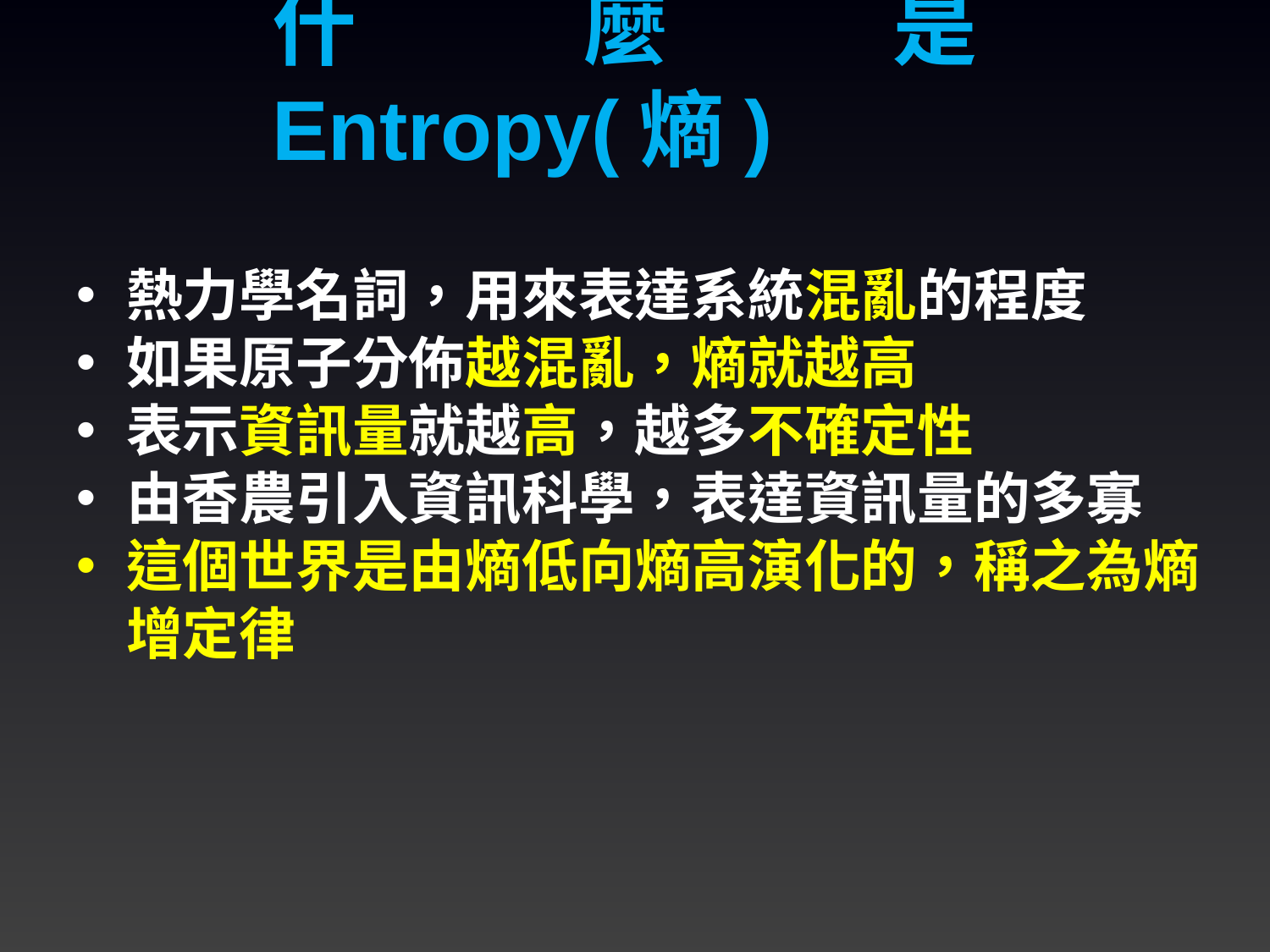

什麼是Entropy(熵)
熱力學名詞，用來表達系統混亂的程度
如果原子分佈越混亂，熵就越高
表示資訊量就越高，越多不確定性
由香農引入資訊科學，表達資訊量的多寡
這個世界是由熵低向熵高演化的，稱之為熵增定律